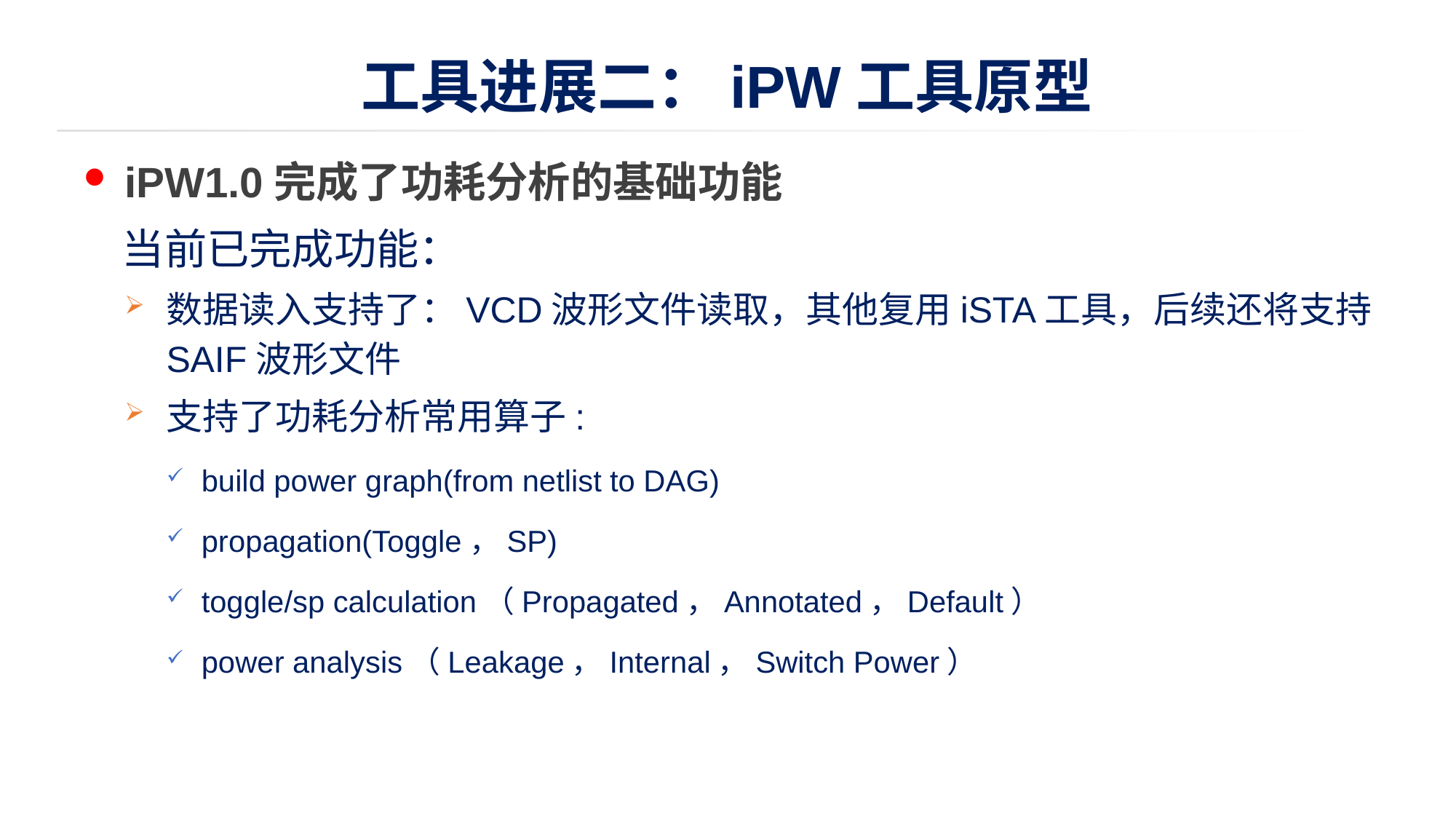

# 工具进展二：iPW工具原型
iPW1.0完成了功耗分析的基础功能
   当前已完成功能：
数据读入支持了：VCD波形文件读取，其他复用iSTA工具，后续还将支持SAIF波形文件
支持了功耗分析常用算子:
build power graph(from netlist to DAG)
propagation(Toggle，SP)
toggle/sp calculation（Propagated，Annotated，Default）
power analysis（Leakage，Internal，Switch Power）